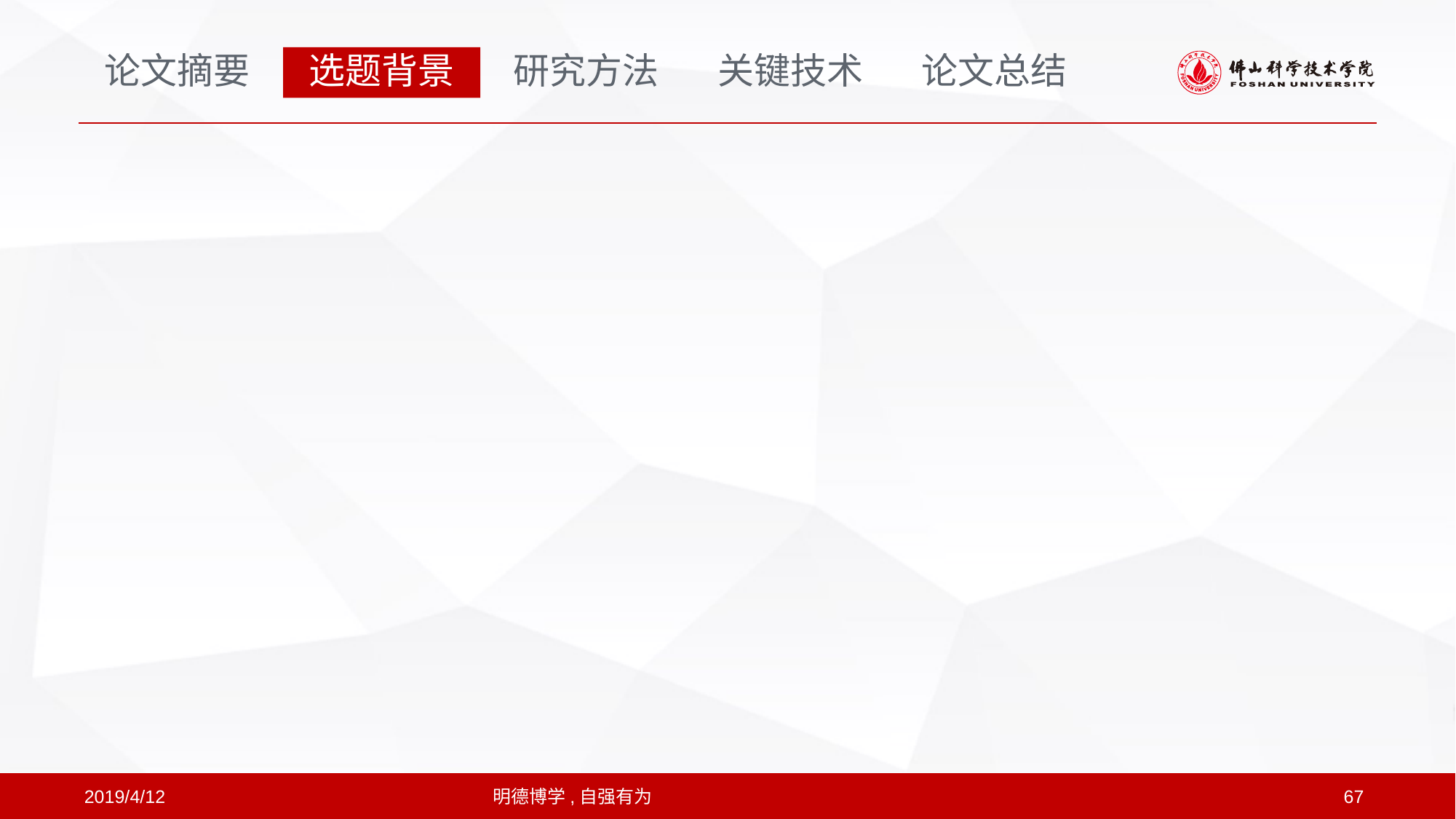

论文摘要
选题背景
研究方法
关键技术
论文总结
2019/4/12
明德博学,自强有为
67